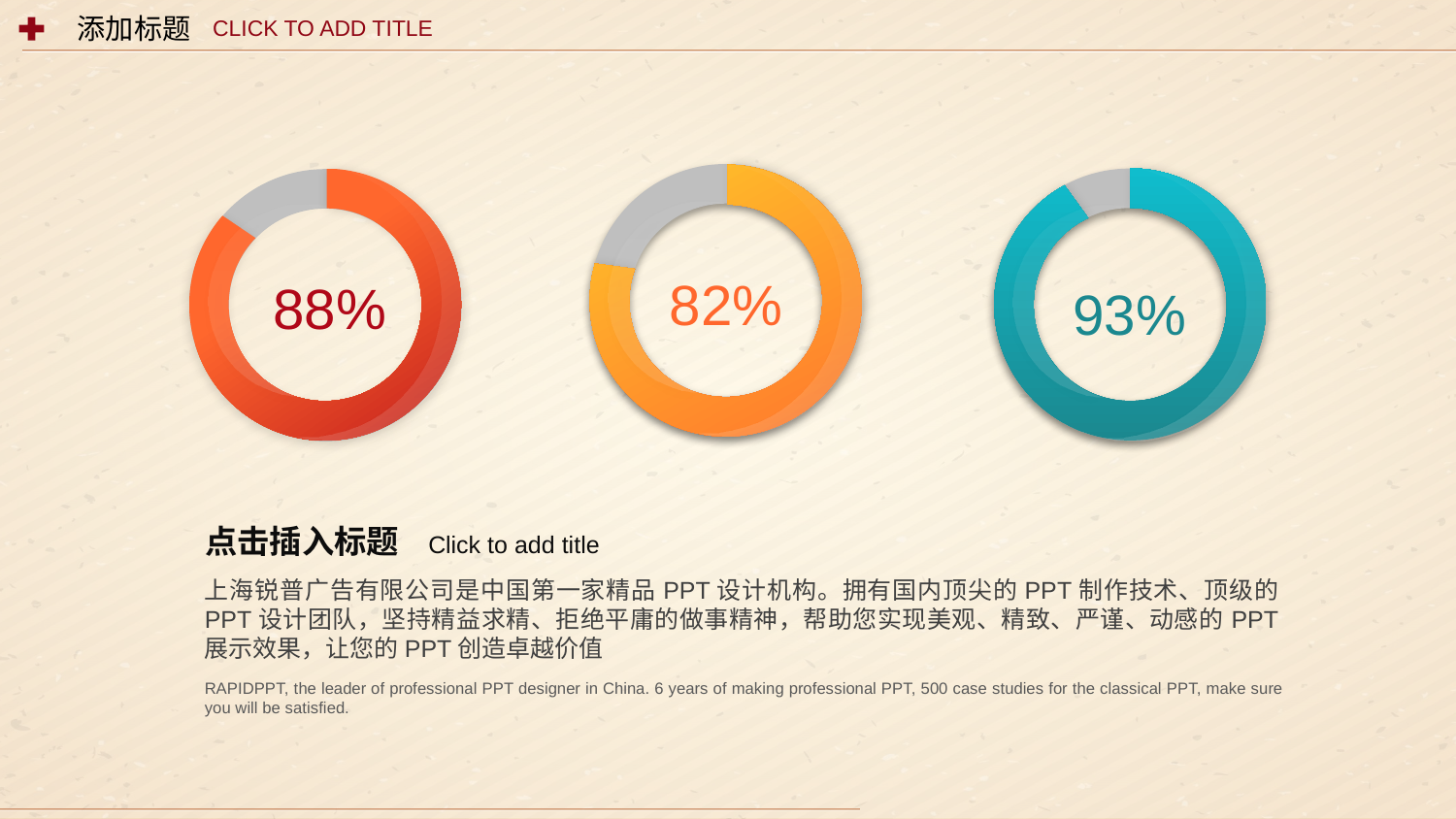

添加标题
CLICK TO ADD TITLE

82%
88%
93%
点击插入标题   Click to add title
上海锐普广告有限公司是中国第一家精品PPT设计机构。拥有国内顶尖的PPT制作技术、顶级的PPT设计团队，坚持精益求精、拒绝平庸的做事精神，帮助您实现美观、精致、严谨、动感的PPT展示效果，让您的PPT创造卓越价值
RAPIDPPT, the leader of professional PPT designer in China. 6 years of making professional PPT, 500 case studies for the classical PPT, make sure you will be satisfied.